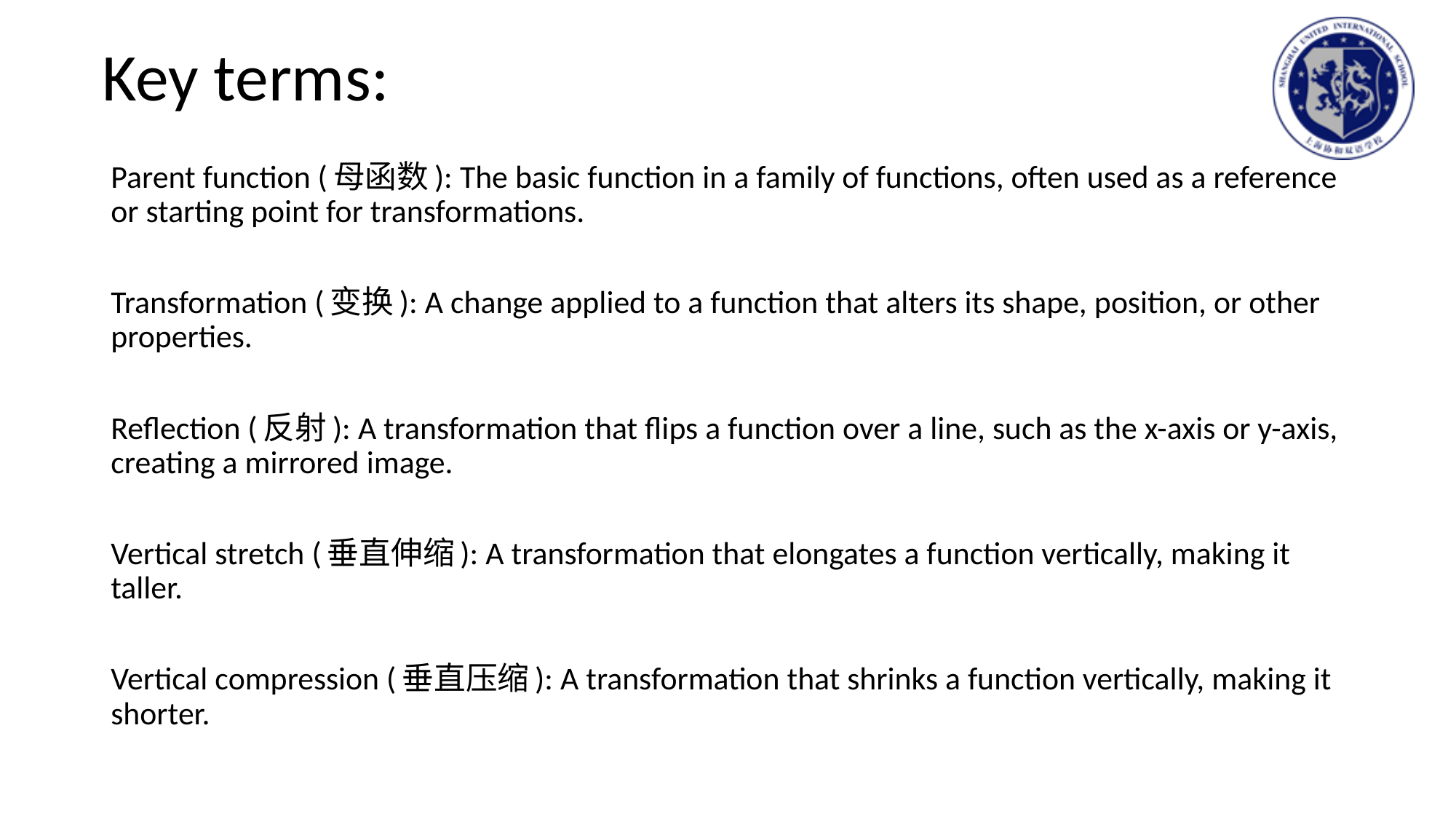

# Key terms:
Parent function (母函数): The basic function in a family of functions, often used as a reference or starting point for transformations.

Transformation (变换): A change applied to a function that alters its shape, position, or other properties.

Reflection (反射): A transformation that flips a function over a line, such as the x-axis or y-axis, creating a mirrored image.

Vertical stretch (垂直伸缩): A transformation that elongates a function vertically, making it taller.

Vertical compression (垂直压缩): A transformation that shrinks a function vertically, making it shorter.